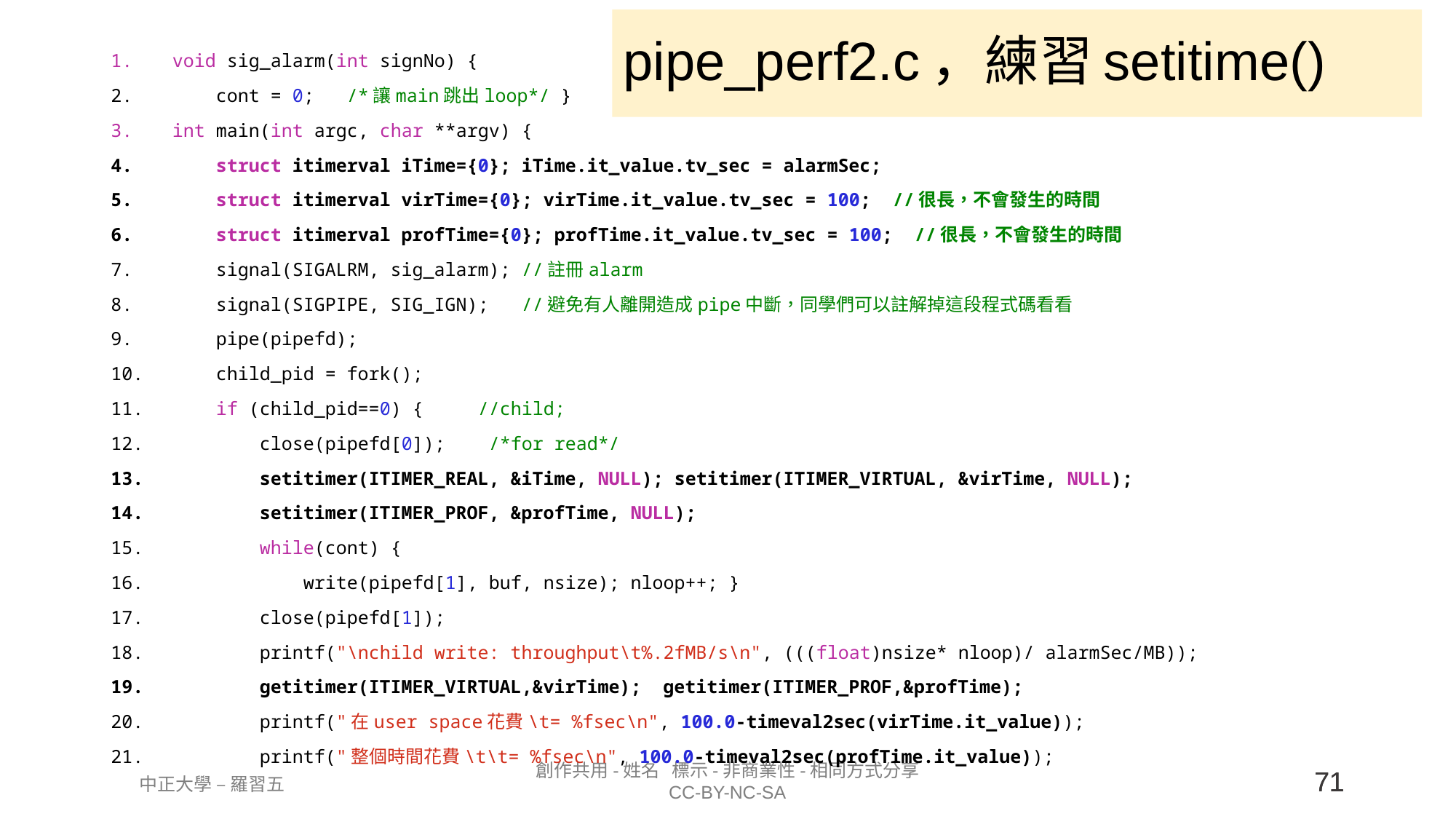

void sig_alarm(int signNo) {
    cont = 0;   /*讓main跳出loop*/ }
int main(int argc, char **argv) {
    struct itimerval iTime={0}; iTime.it_value.tv_sec = alarmSec;
    struct itimerval virTime={0}; virTime.it_value.tv_sec = 100;  //很長，不會發生的時間
    struct itimerval profTime={0}; profTime.it_value.tv_sec = 100;  //很長，不會發生的時間
    signal(SIGALRM, sig_alarm); //註冊alarm
    signal(SIGPIPE, SIG_IGN);   //避免有人離開造成pipe中斷，同學們可以註解掉這段程式碼看看
    pipe(pipefd);
    child_pid = fork();
    if (child_pid==0) {     //child;
        close(pipefd[0]);    /*for read*/
        setitimer(ITIMER_REAL, &iTime, NULL); setitimer(ITIMER_VIRTUAL, &virTime, NULL);
        setitimer(ITIMER_PROF, &profTime, NULL);
        while(cont) {
            write(pipefd[1], buf, nsize); nloop++; }
        close(pipefd[1]);
        printf("\nchild write: throughput\t%.2fMB/s\n", (((float)nsize* nloop)/ alarmSec/MB));
        getitimer(ITIMER_VIRTUAL,&virTime);  getitimer(ITIMER_PROF,&profTime);
        printf("在user space花費\t= %fsec\n", 100.0-timeval2sec(virTime.it_value));
        printf("整個時間花費\t\t= %fsec\n", 100.0-timeval2sec(profTime.it_value));
# pipe_perf2.c，練習setitime()